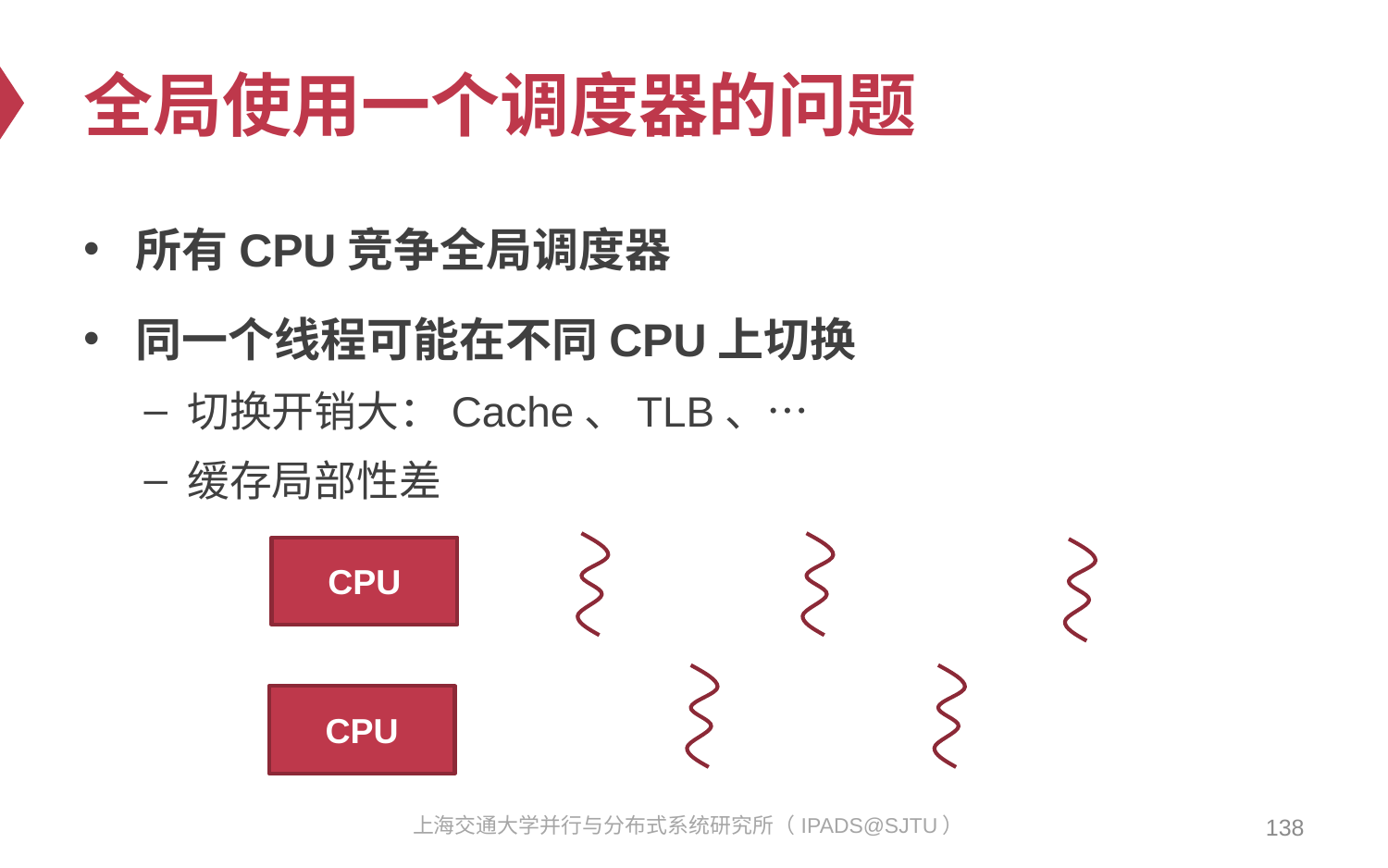

# 全局使用一个调度器的问题
所有CPU竞争全局调度器
同一个线程可能在不同CPU上切换
切换开销大：Cache、TLB、…
缓存局部性差

CPU

CPU
138
上海交通大学并行与分布式系统研究所（IPADS@SJTU）